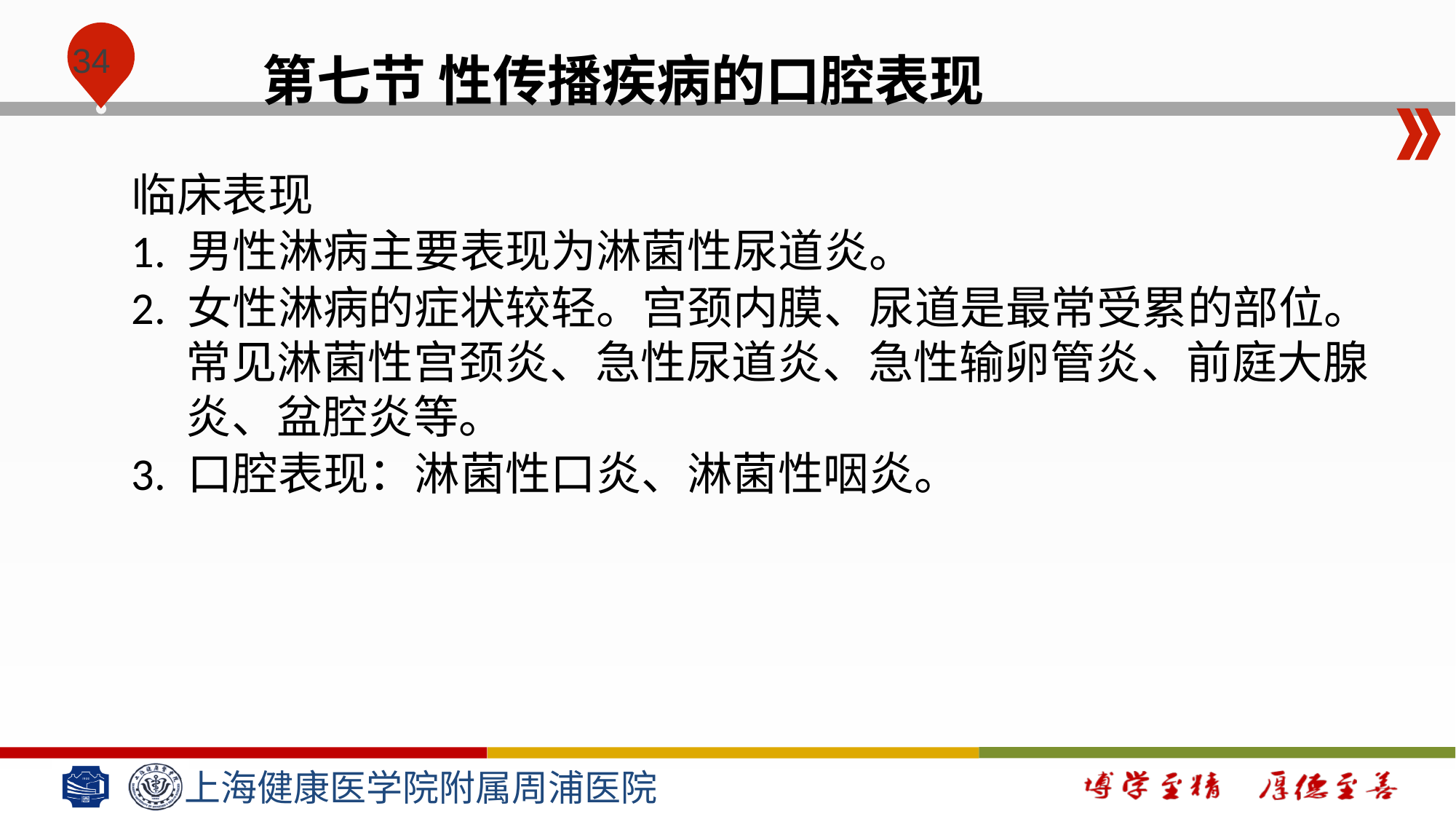

# 第七节 性传播疾病的口腔表现
临床表现
1. 男性淋病主要表现为淋菌性尿道炎。
2. 女性淋病的症状较轻。宫颈内膜、尿道是最常受累的部位。常见淋菌性宫颈炎、急性尿道炎、急性输卵管炎、前庭大腺炎、盆腔炎等。
3. 口腔表现：淋菌性口炎、淋菌性咽炎。